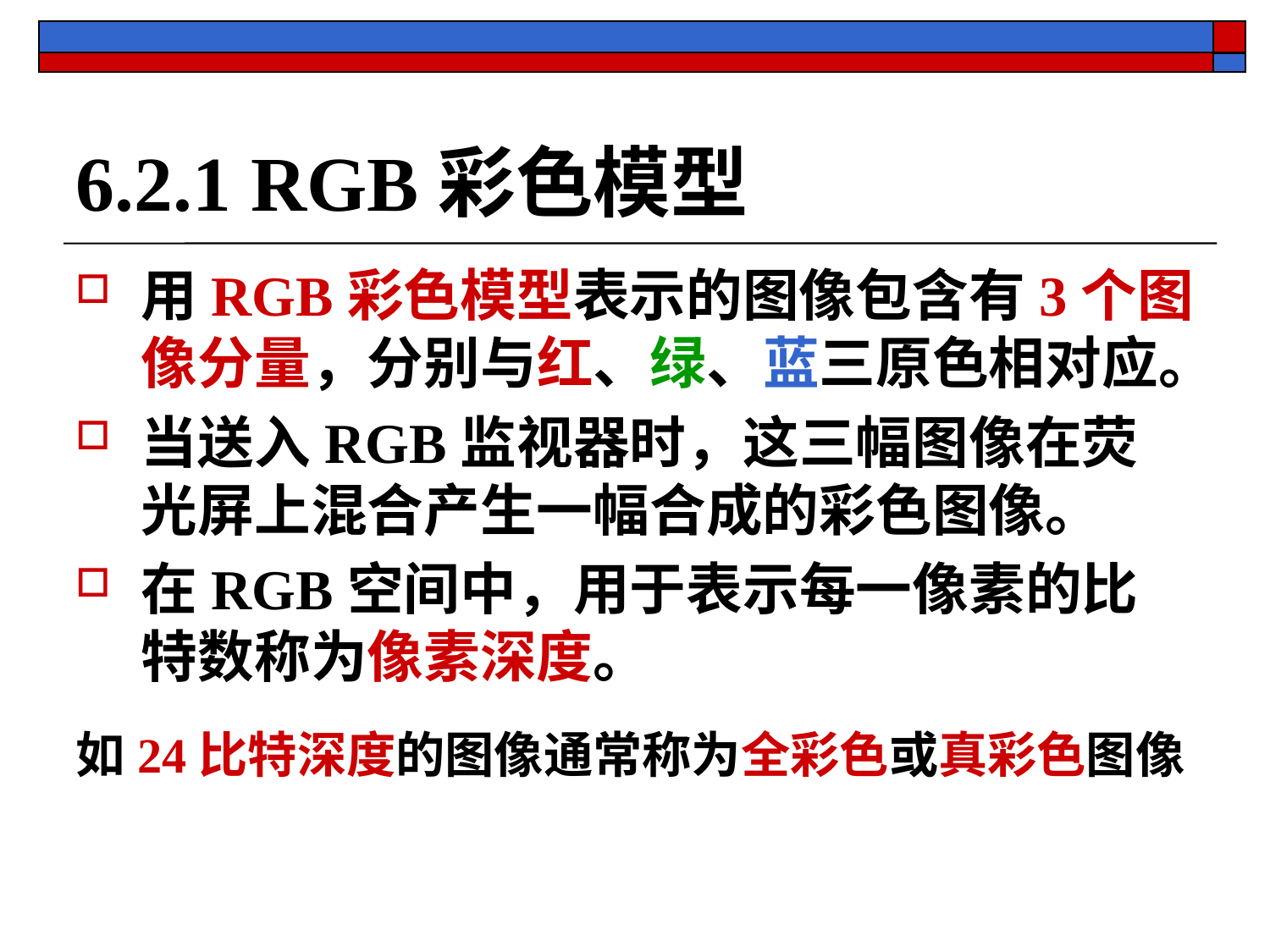

# 6.2.1 RGB彩色模型
用RGB彩色模型表示的图像包含有3个图像分量，分别与红、绿、蓝三原色相对应。
当送入RGB监视器时，这三幅图像在荧光屏上混合产生一幅合成的彩色图像。
在RGB空间中，用于表示每一像素的比特数称为像素深度。

如24比特深度的图像通常称为全彩色或真彩色图像
22